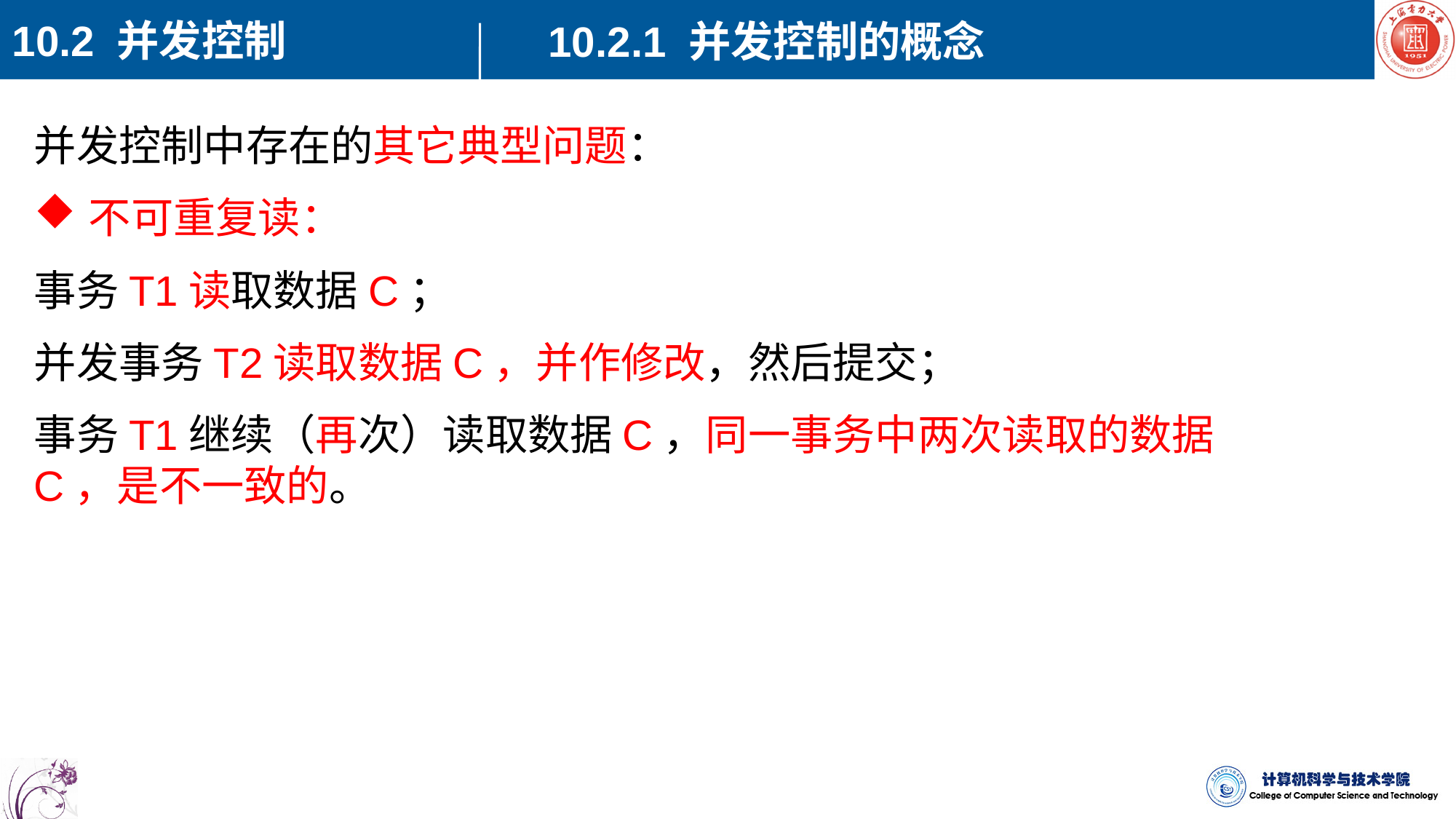

10.2 并发控制
10.2.1 并发控制的概念
并发控制中存在的其它典型问题：
不可重复读：
事务T1读取数据C；
并发事务T2读取数据C，并作修改，然后提交；
事务T1继续（再次）读取数据C，同一事务中两次读取的数据C，是不一致的。